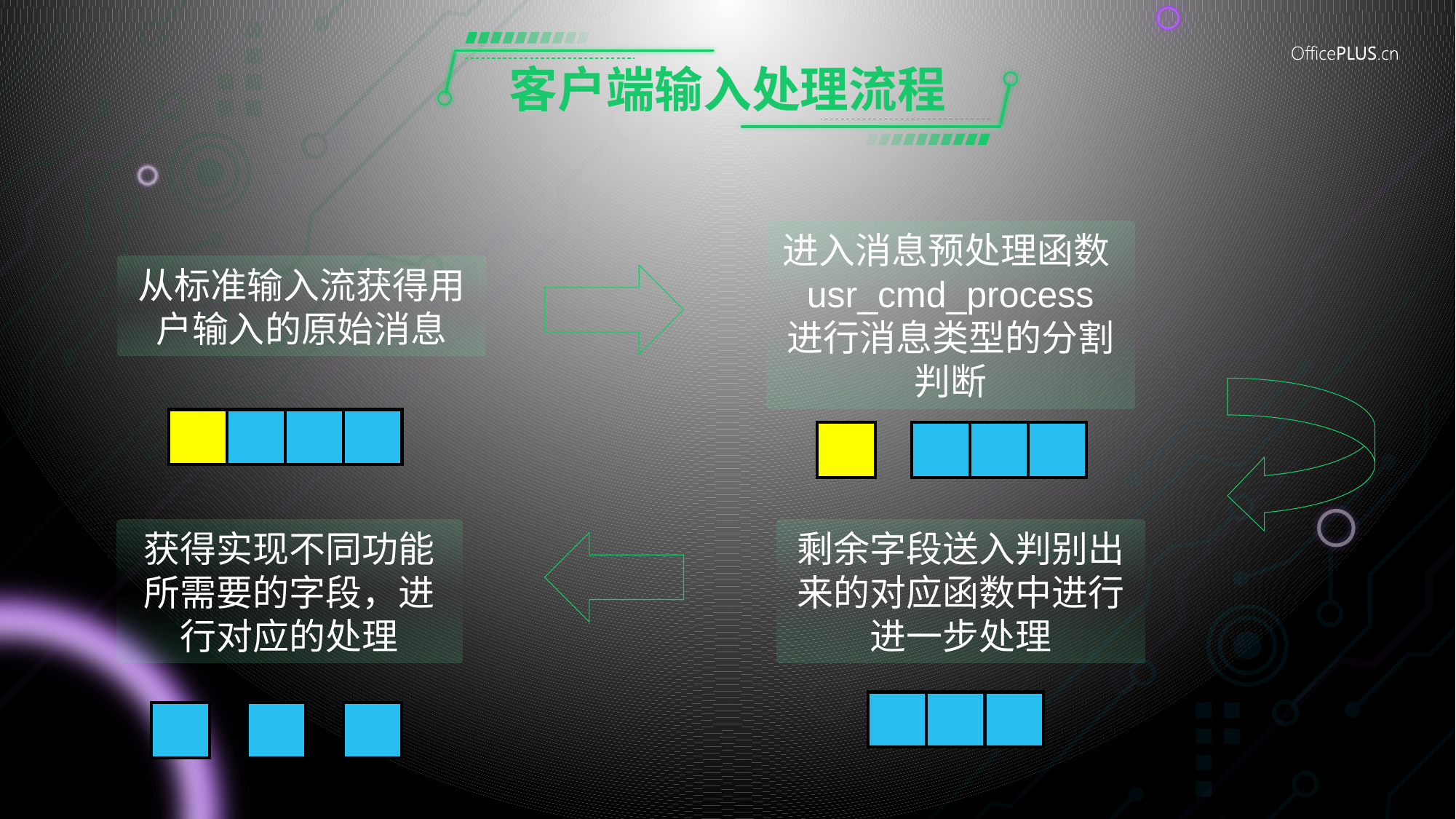

# 客户端输入处理流程
进入消息预处理函数usr_cmd_process
进行消息类型的分割判断
从标准输入流获得用户输入的原始消息

剩余字段送入判别出来的对应函数中进行进一步处理
获得实现不同功能所需要的字段，进行对应的处理